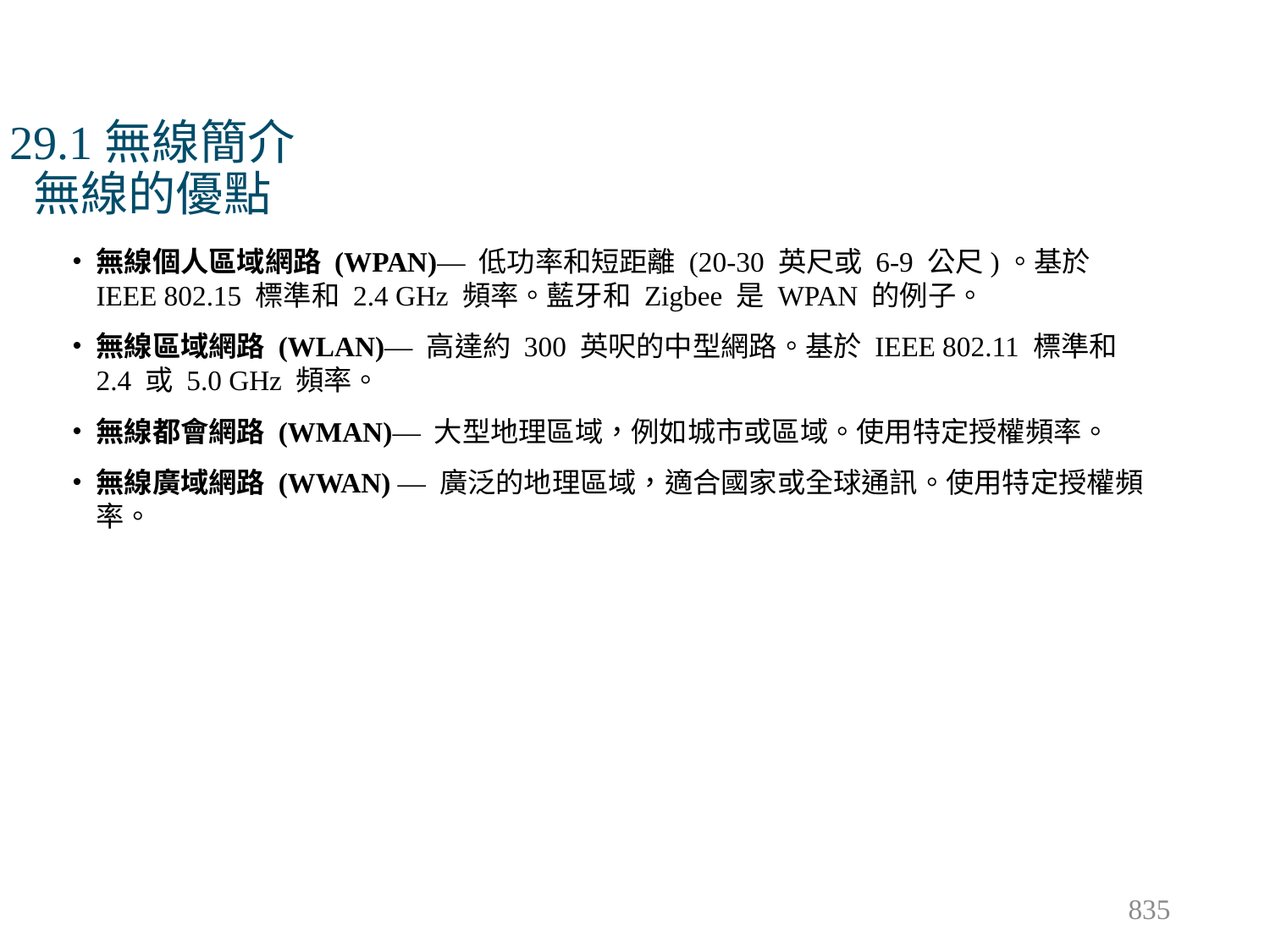

# 29.1無線簡介 無線的優點
無線個人區域網路 (WPAN)— 低功率和短距離 (20-30 英尺或 6-9 公尺)。基於 IEEE 802.15 標準和 2.4 GHz 頻率。藍牙和 Zigbee 是 WPAN 的例子。
無線區域網路 (WLAN)— 高達約 300 英呎的中型網路。基於 IEEE 802.11 標準和 2.4 或 5.0 GHz 頻率。
無線都會網路 (WMAN)— 大型地理區域，例如城市或區域。使用特定授權頻率。
無線廣域網路 (WWAN) — 廣泛的地理區域，適合國家或全球通訊。使用特定授權頻率。

835